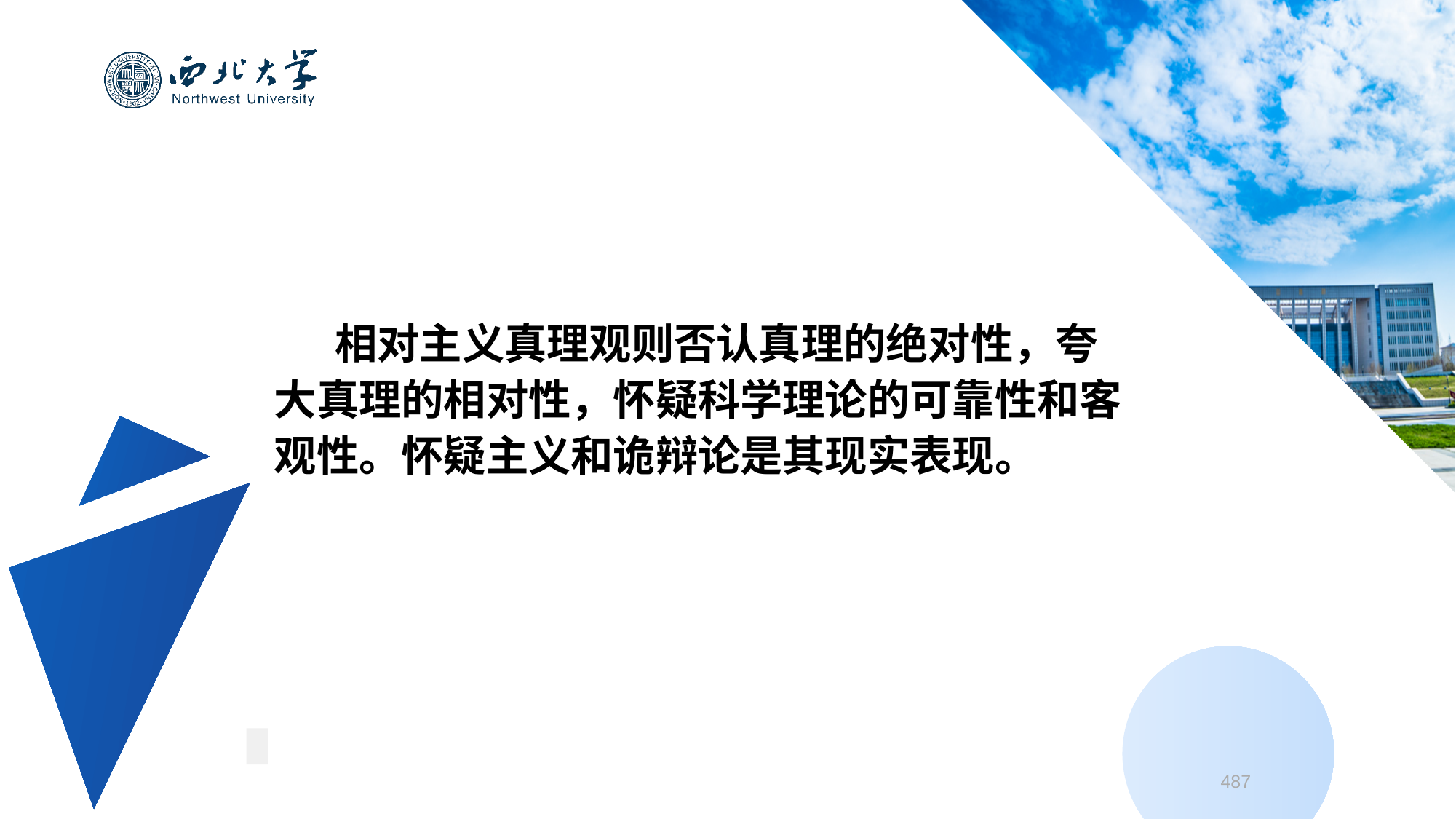

相对主义真理观则否认真理的绝对性，夸大真理的相对性，怀疑科学理论的可靠性和客观性。怀疑主义和诡辩论是其现实表现。

487